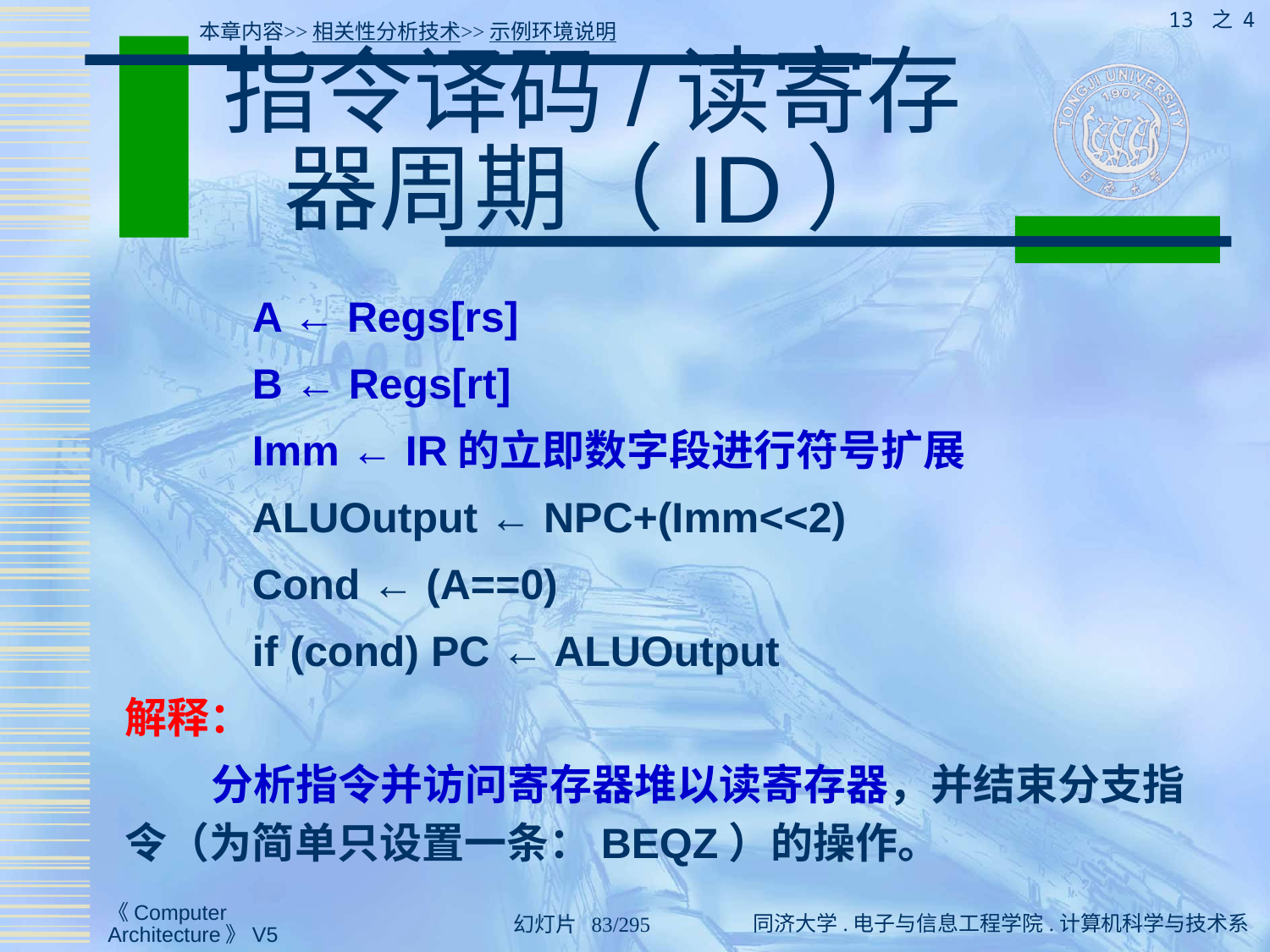

13 之 4
本章内容>>相关性分析技术>>示例环境说明
# 指令译码/读寄存器周期（ID）
	A ← Regs[rs]
	B ← Regs[rt]
	Imm ← IR的立即数字段进行符号扩展
	ALUOutput ← NPC+(Imm<<2)
	Cond ← (A==0)
	if (cond) PC ← ALUOutput
解释：
        分析指令并访问寄存器堆以读寄存器，并结束分支指令（为简单只设置一条：BEQZ）的操作。